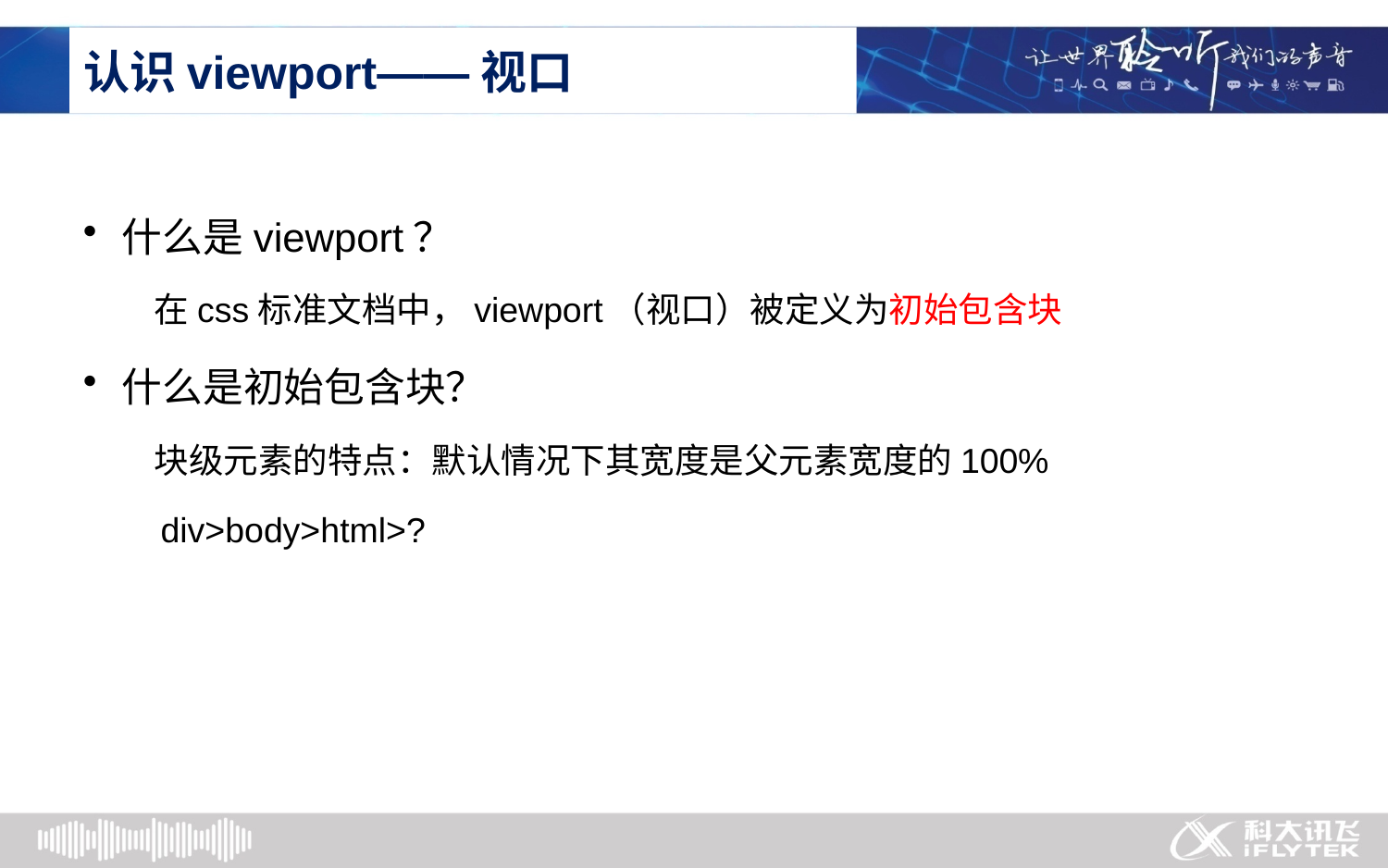

# 认识viewport——视口
什么是viewport？
        在css标准文档中，viewport（视口）被定义为初始包含块
什么是初始包含块？
        块级元素的特点：默认情况下其宽度是父元素宽度的100%
        div>body>html>?